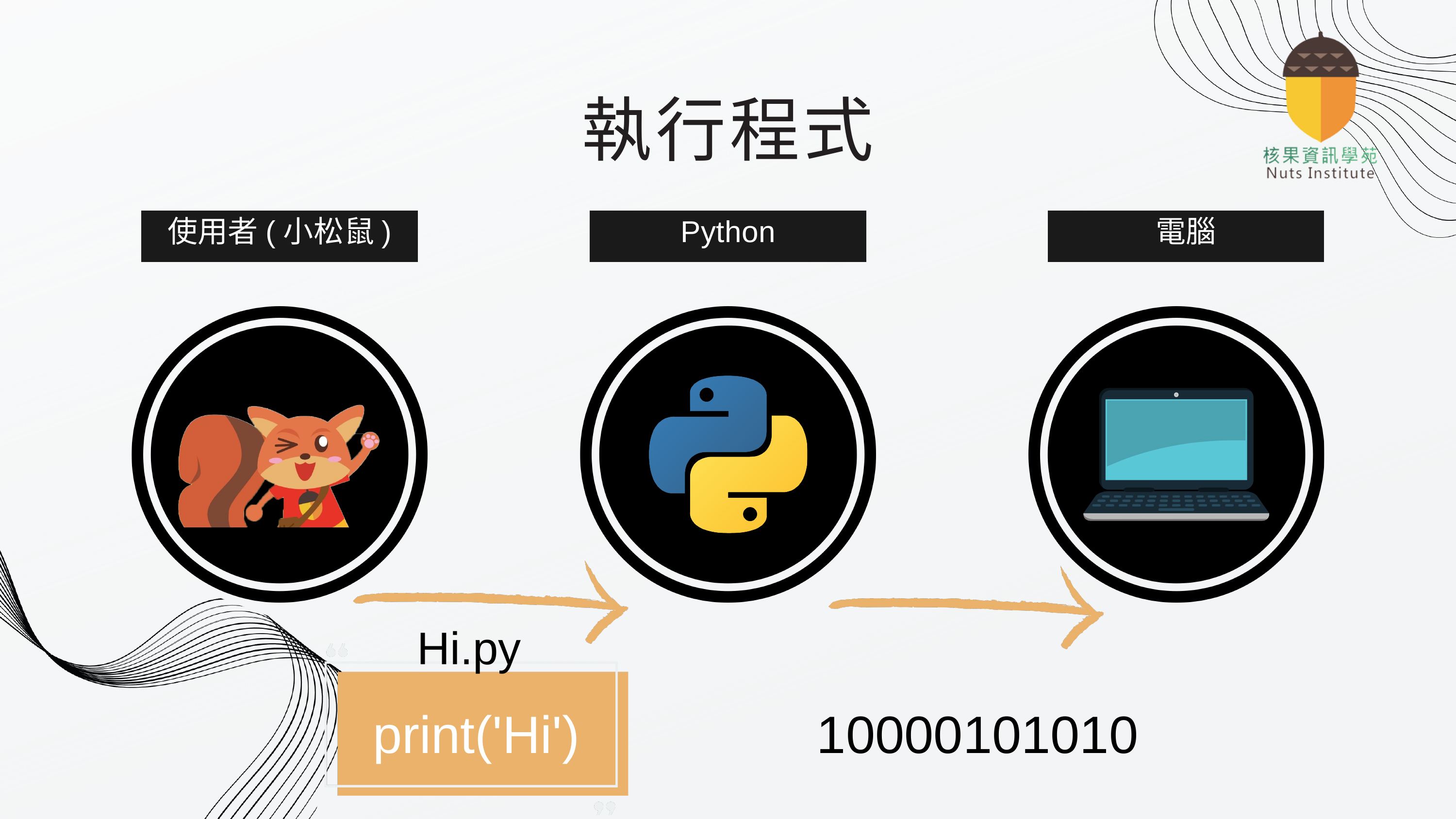

執行程式

使用者(小松鼠)

Python

電腦

Hi.py

print('Hi')
10000101010